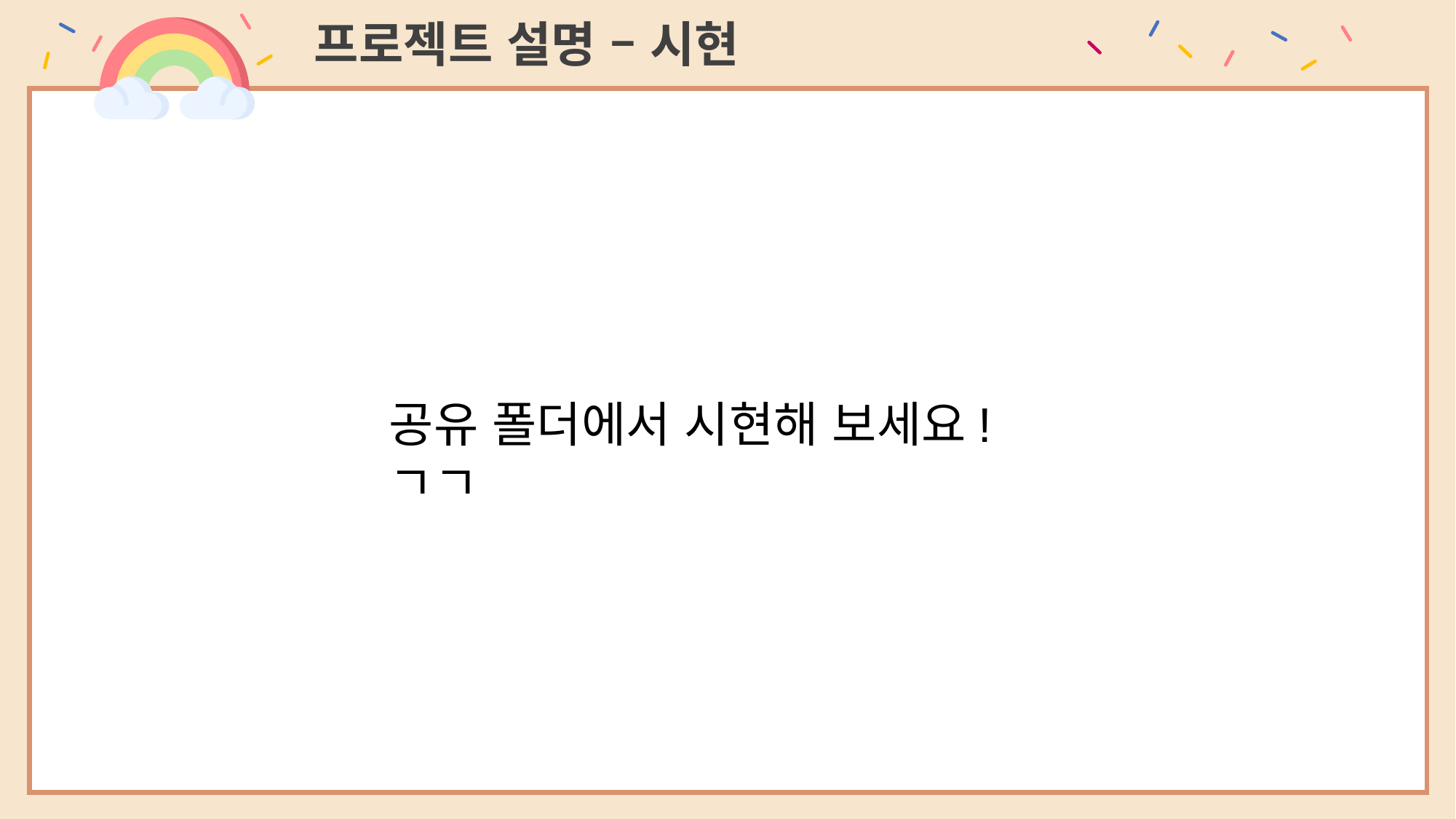

프로젝트 설명 – 시현

공유 폴더에서 시현해 보세요! ㄱㄱ